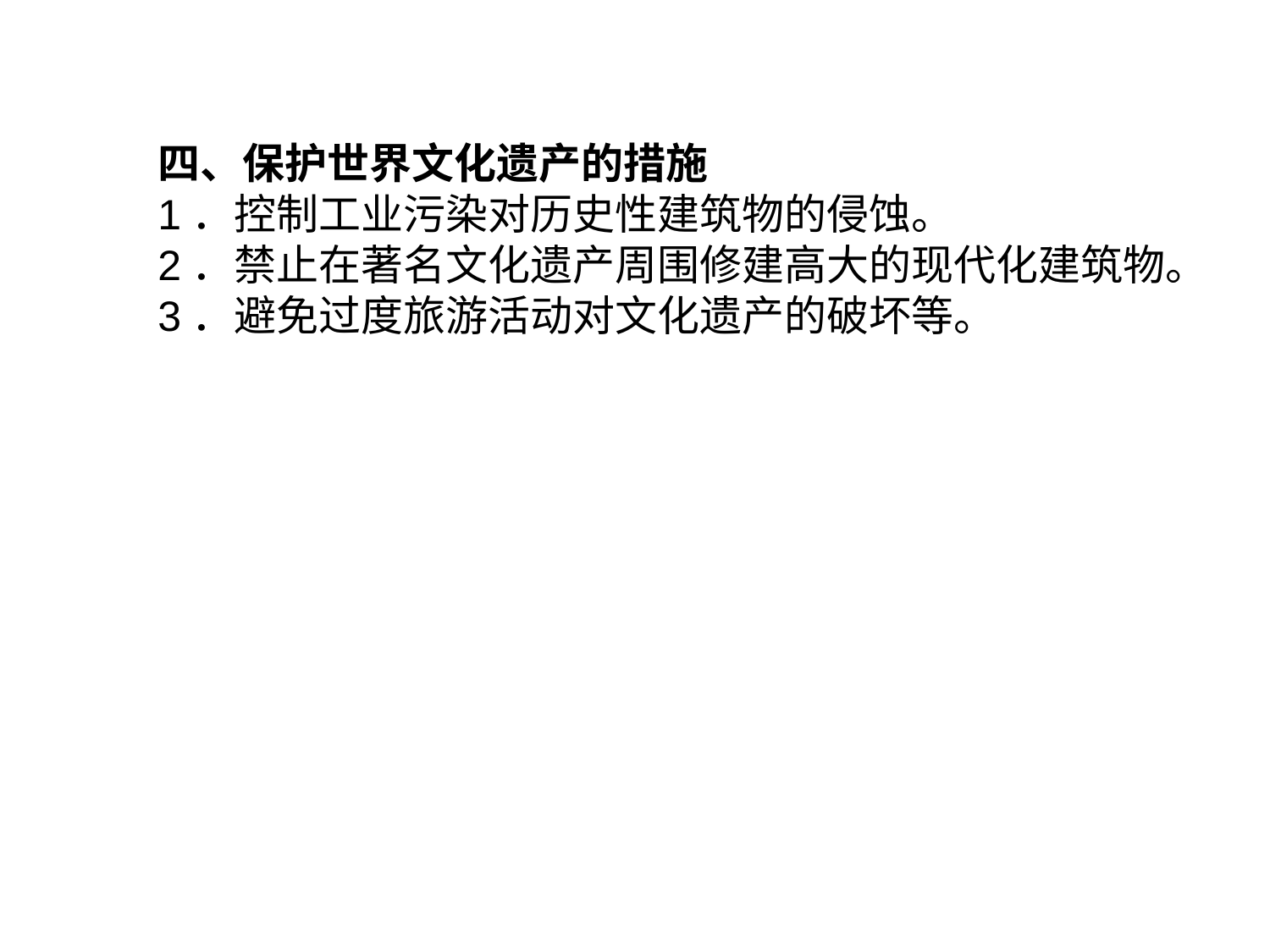

四、保护世界文化遗产的措施
1．控制工业污染对历史性建筑物的侵蚀。
2．禁止在著名文化遗产周围修建高大的现代化建筑物。
3．避免过度旅游活动对文化遗产的破坏等。